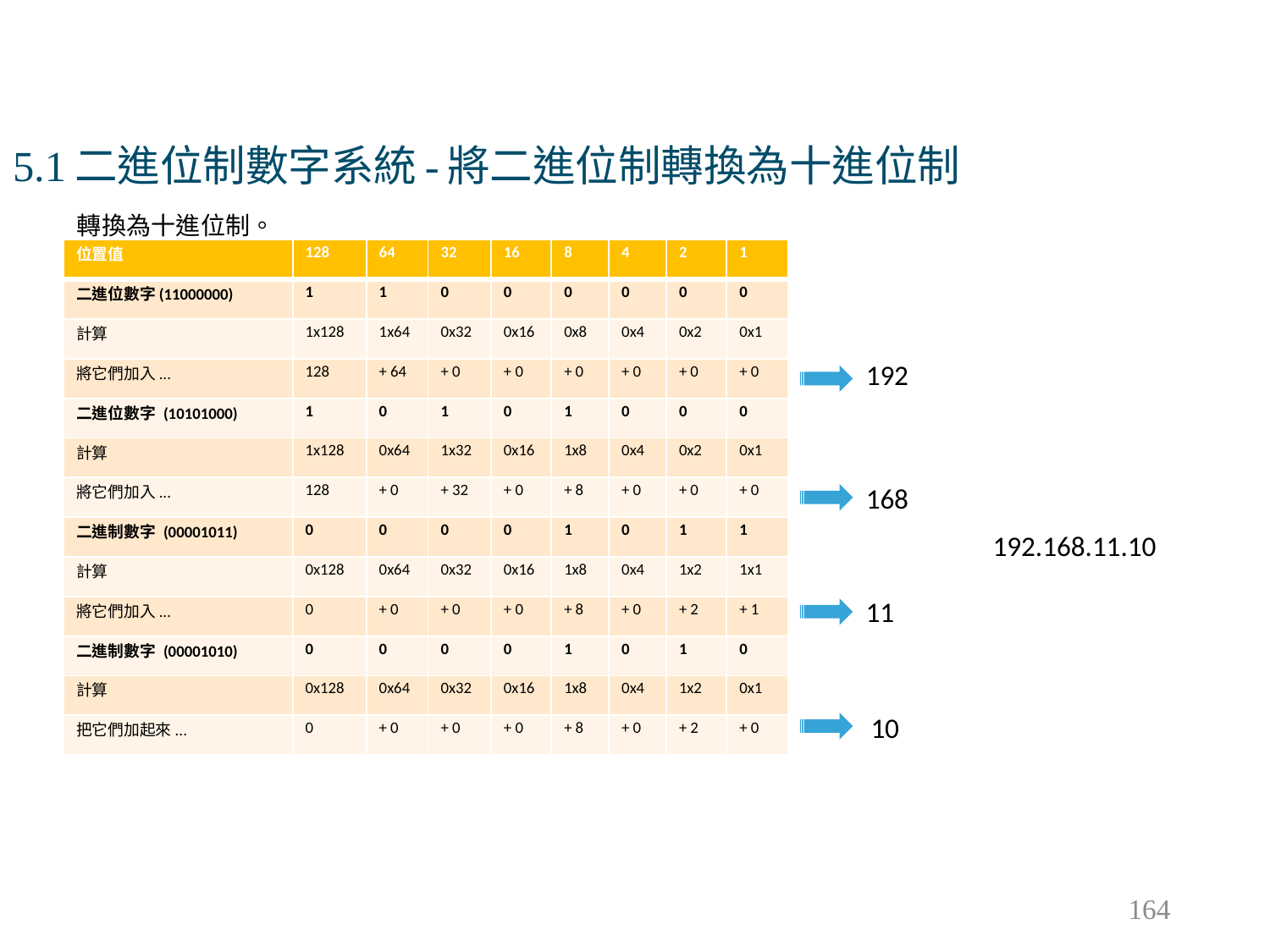

# 5.1二進位制數字系統-將二進位制轉換為十進位制
轉換為十進位制。
| 位置值 | 128 | 64 | 32 | 16 | 8 | 4 | 2 | 1 |
| --- | --- | --- | --- | --- | --- | --- | --- | --- |
| 二進位數字(11000000) | 1 | 1 | 0 | 0 | 0 | 0 | 0 | 0 |
| 計算 | 1x128 | 1x64 | 0x32 | 0x16 | 0x8 | 0x4 | 0x2 | 0x1 |
| 將它們加入... | 128 | + 64 | + 0 | + 0 | + 0 | + 0 | + 0 | + 0 |
| 二進位數字 (10101000) | 1 | 0 | 1 | 0 | 1 | 0 | 0 | 0 |
| 計算 | 1x128 | 0x64 | 1x32 | 0x16 | 1x8 | 0x4 | 0x2 | 0x1 |
| 將它們加入... | 128 | + 0 | + 32 | + 0 | + 8 | + 0 | + 0 | + 0 |
| 二進制數字 (00001011) | 0 | 0 | 0 | 0 | 1 | 0 | 1 | 1 |
| 計算 | 0x128 | 0x64 | 0x32 | 0x16 | 1x8 | 0x4 | 1x2 | 1x1 |
| 將它們加入... | 0 | + 0 | + 0 | + 0 | + 8 | + 0 | + 2 | + 1 |
| 二進制數字 (00001010) | 0 | 0 | 0 | 0 | 1 | 0 | 1 | 0 |
| 計算 | 0x128 | 0x64 | 0x32 | 0x16 | 1x8 | 0x4 | 1x2 | 0x1 |
| 把它們加起來... | 0 | + 0 | + 0 | + 0 | + 8 | + 0 | + 2 | + 0 |
192

168

192.168.11.10
11

10

164